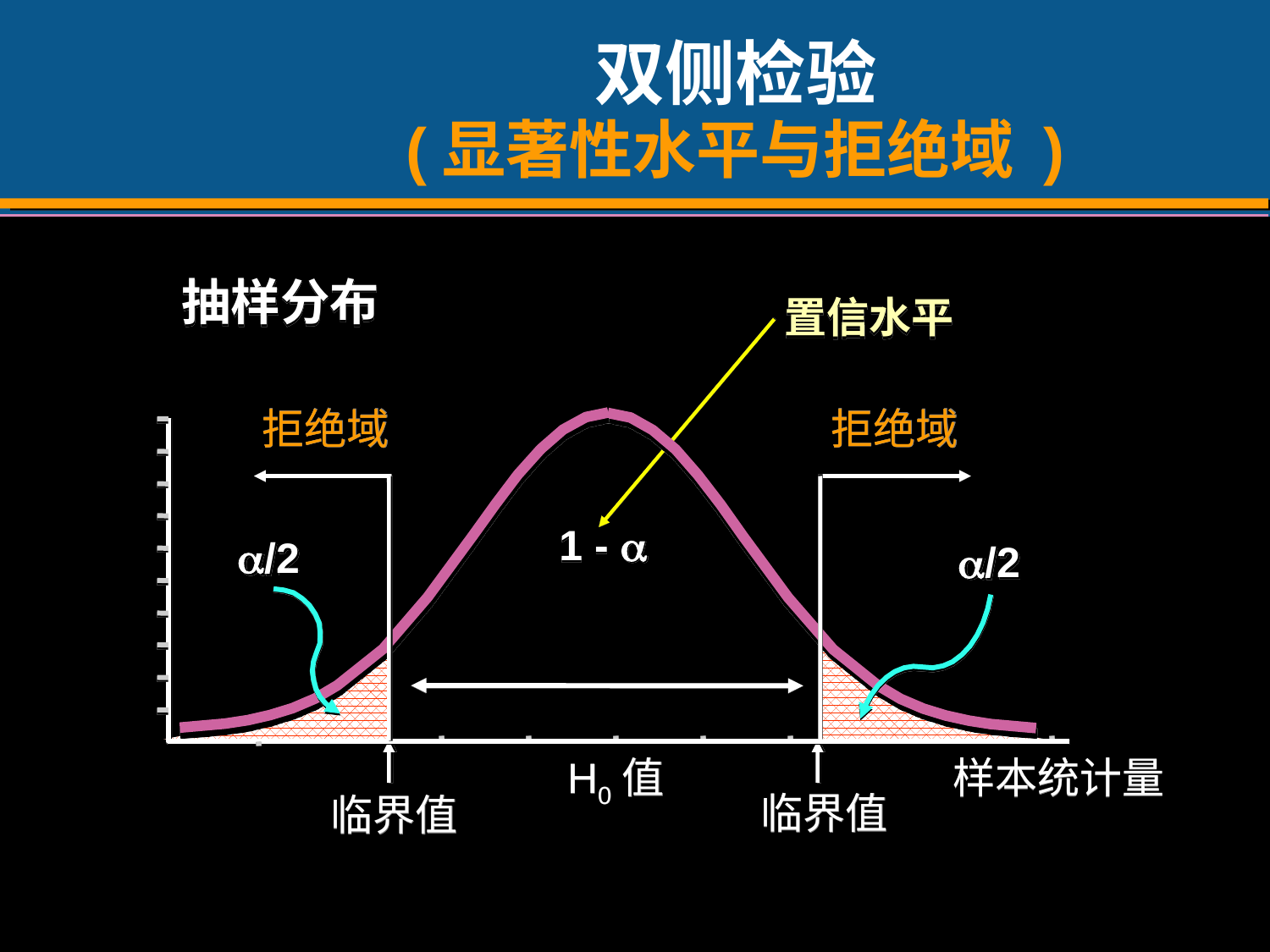

# 双侧检验 (显著性水平与拒绝域 )

抽样分布
置信水平

拒绝域
拒绝域

1 - α
α/2
α/2

H0值
样本统计量
临界值
临界值